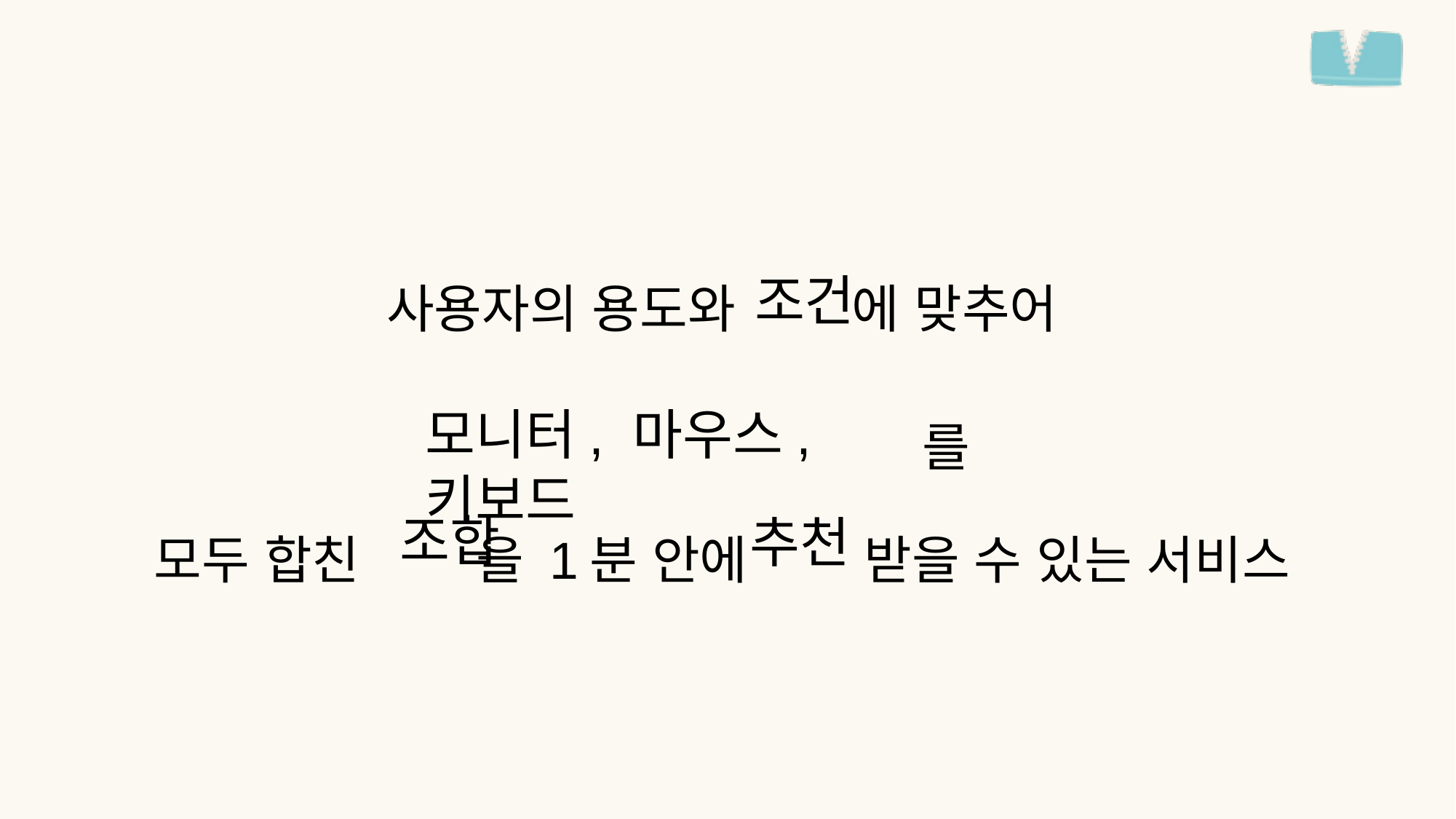

사용자의 용도와        에 맞추어

                              를
모두 합친        을 1분 안에        받을 수 있는 서비스
조건
모니터, 마우스, 키보드
조합
추천